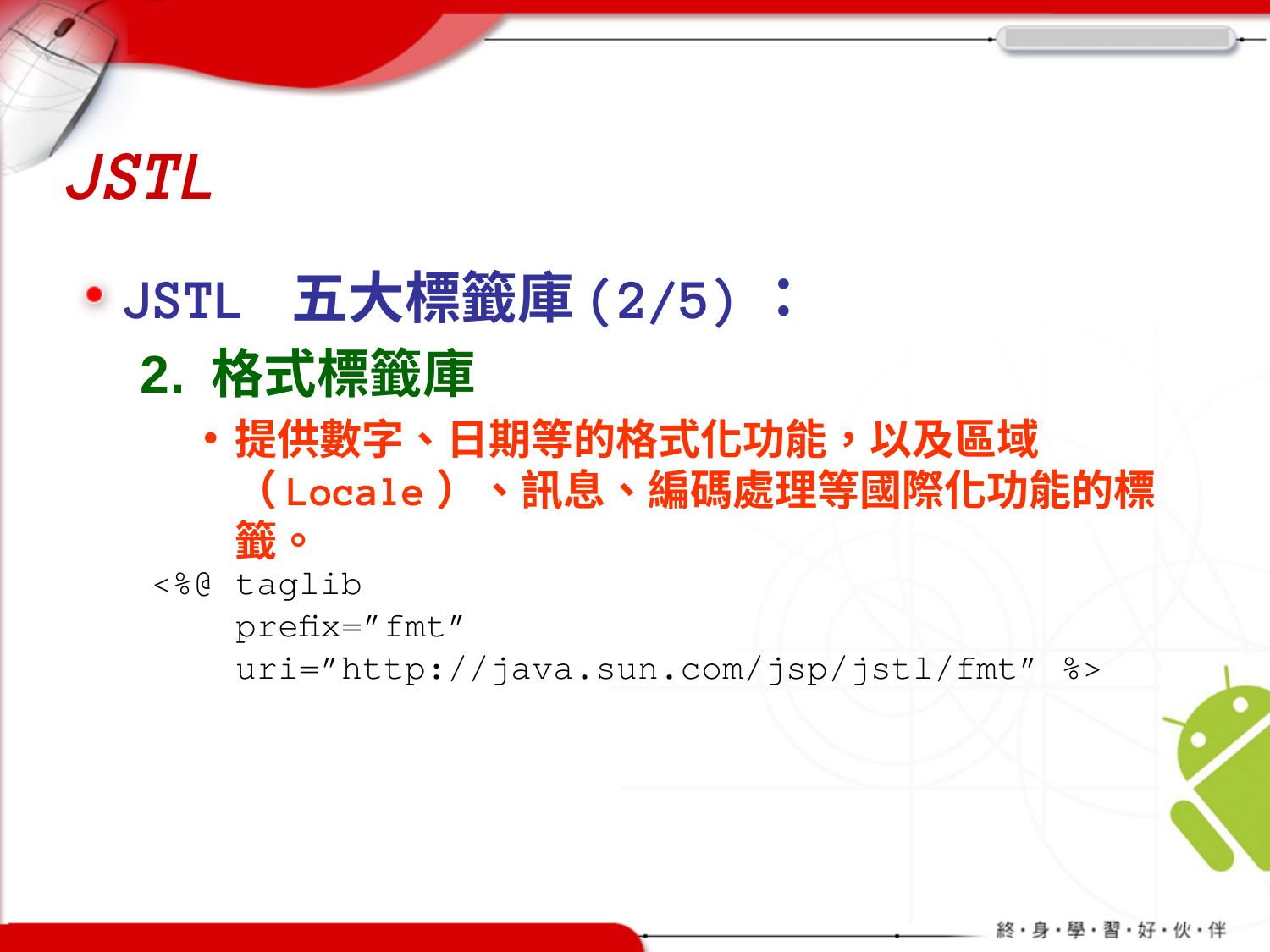

# JSTL
JSTL 五大標籤庫(2/5)：
格式標籤庫
提供數字、日期等的格式化功能，以及區域（Locale）、訊息、編碼處理等國際化功能的標籤。
<%@ taglib
    prefix=”fmt”
    uri=”http://java.sun.com/jsp/jstl/fmt” %>